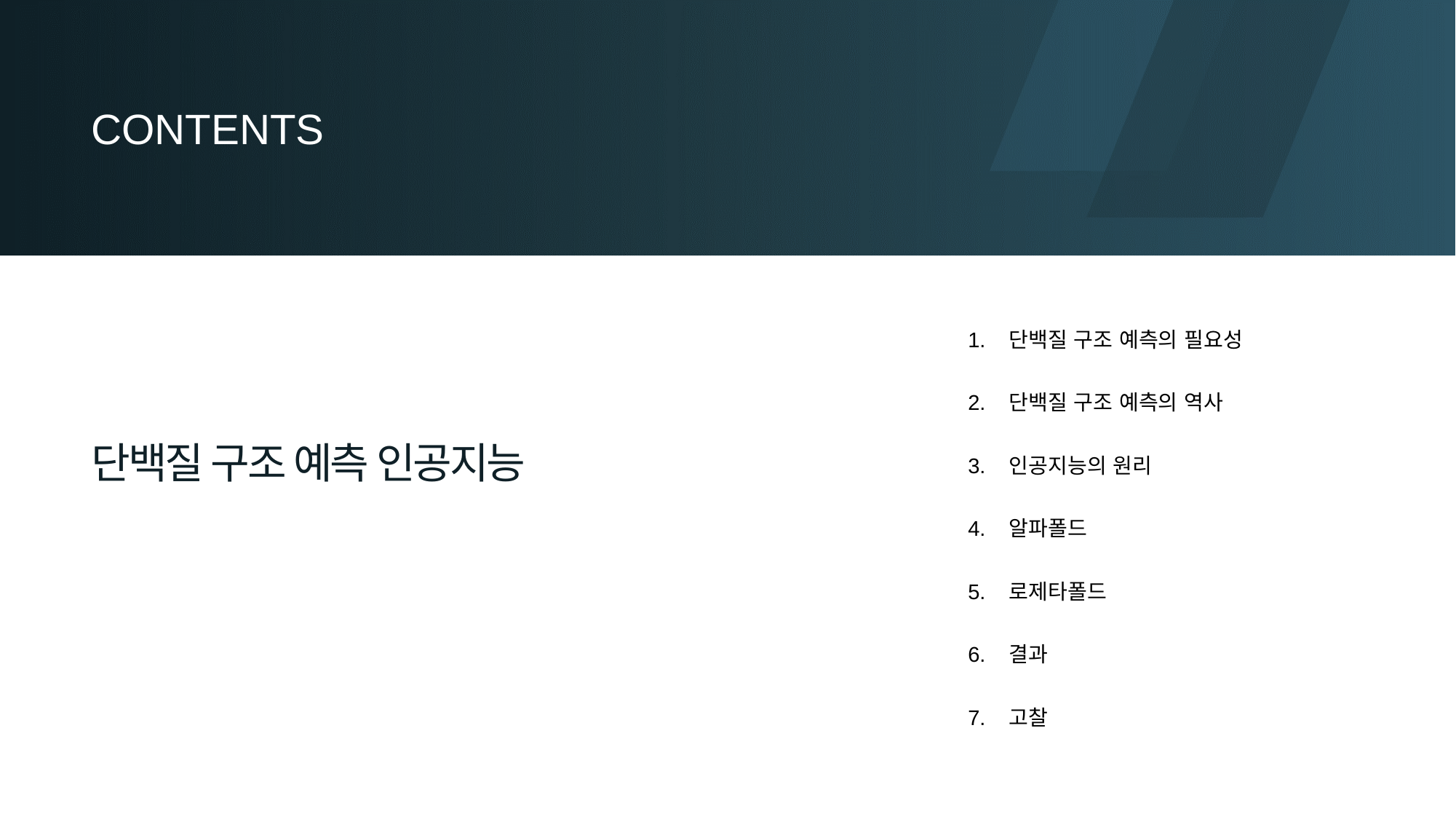

CONTENTS
단백질 구조 예측의 필요성
단백질 구조 예측의 역사
인공지능의 원리
알파폴드
로제타폴드
결과
고찰
단백질 구조 예측 인공지능